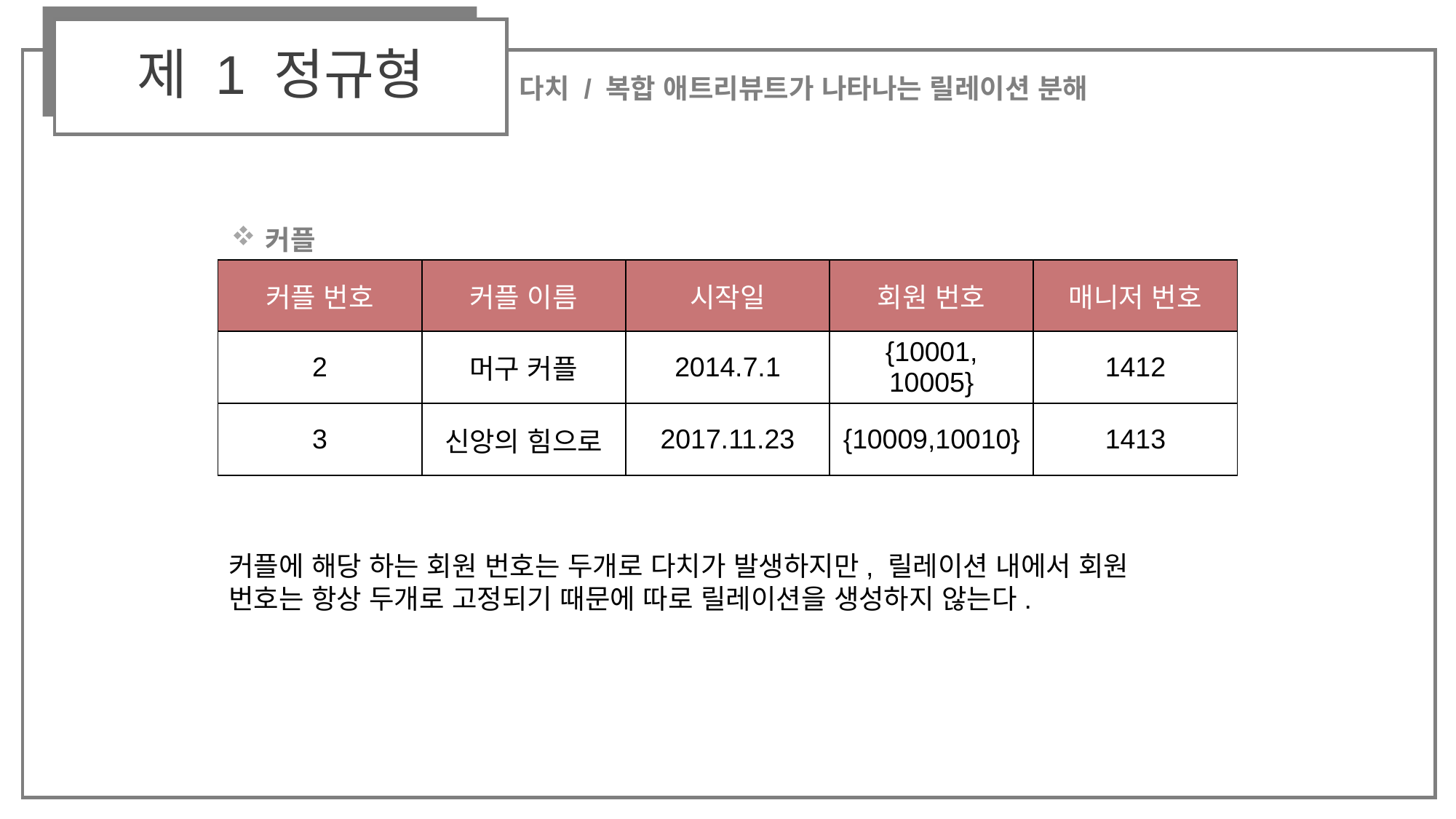

제 1 정규형
다치 / 복합 애트리뷰트가 나타나는 릴레이션 분해
커플
| 커플 번호 | 커플 이름 | 시작일 | 회원 번호 | 매니저 번호 |
| --- | --- | --- | --- | --- |
| 2 | 머구 커플 | 2014.7.1 | {10001, 10005} | 1412 |
| 3 | 신앙의 힘으로 | 2017.11.23 | {10009,10010} | 1413 |
커플에 해당 하는 회원 번호는 두개로 다치가 발생하지만, 릴레이션 내에서 회원 번호는 항상 두개로 고정되기 때문에 따로 릴레이션을 생성하지 않는다.